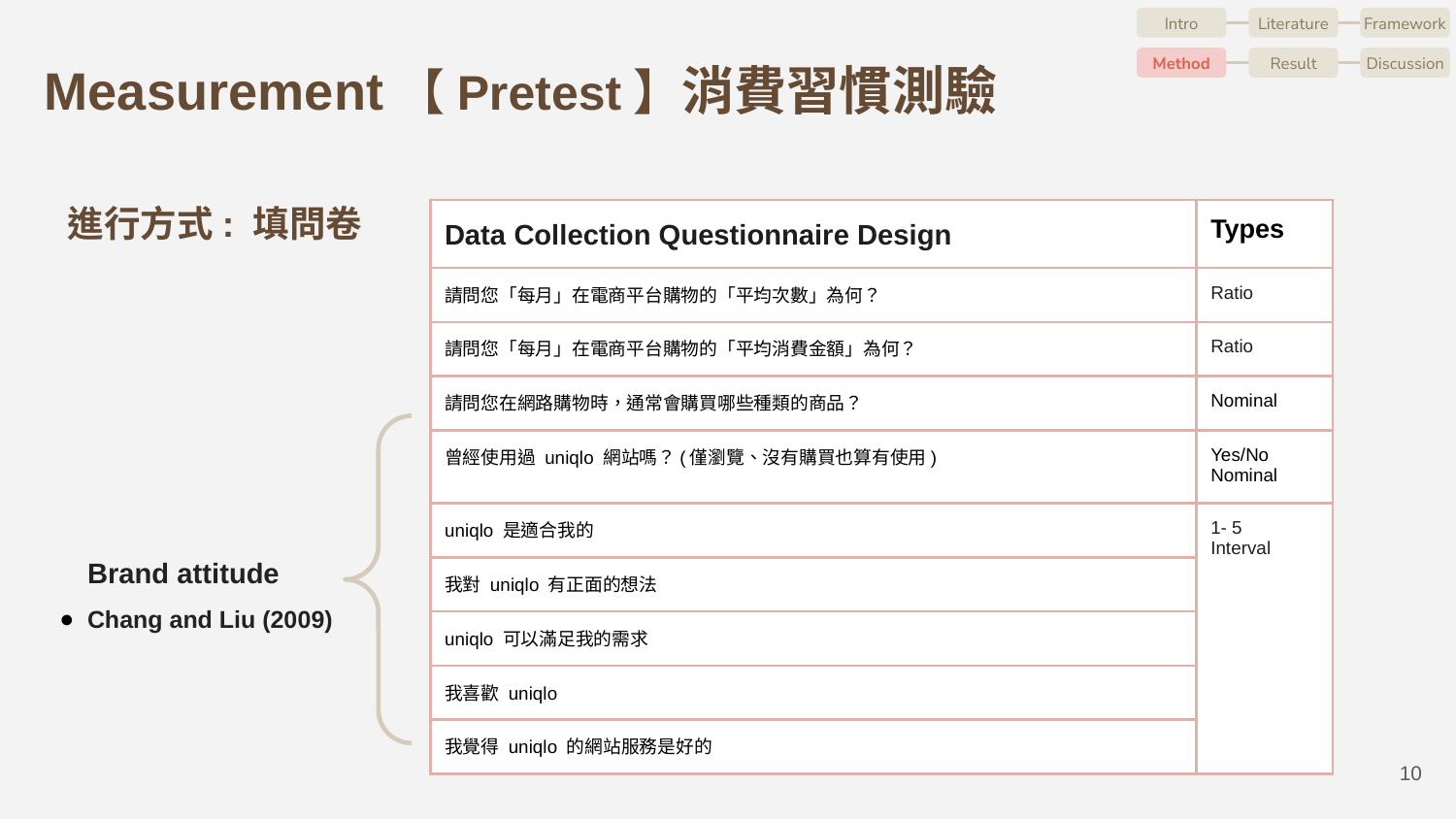

Intro
Literature
Framework
Method
Result
Discussion
# Measurement【Pretest】消費習慣測驗
進行方式: 填問卷
| Data Collection Questionnaire Design | Types |
| --- | --- |
| 請問您「每月」在電商平台購物的「平均次數」為何？ | Ratio |
| 請問您「每月」在電商平台購物的「平均消費金額」為何？ | Ratio |
| 請問您在網路購物時，通常會購買哪些種類的商品？ | Nominal |
| 曾經使用過 uniqlo 網站嗎？(僅瀏覽、沒有購買也算有使用) | Yes/No Nominal |
| uniqlo 是適合我的 | 1- 5 Interval |
| 我對 uniqlo 有正面的想法 |  |
| uniqlo 可以滿足我的需求 |  |
| 我喜歡 uniqlo |  |
| 我覺得 uniqlo 的網站服務是好的 |  |

Brand attitude
Chang and Liu (2009)
10